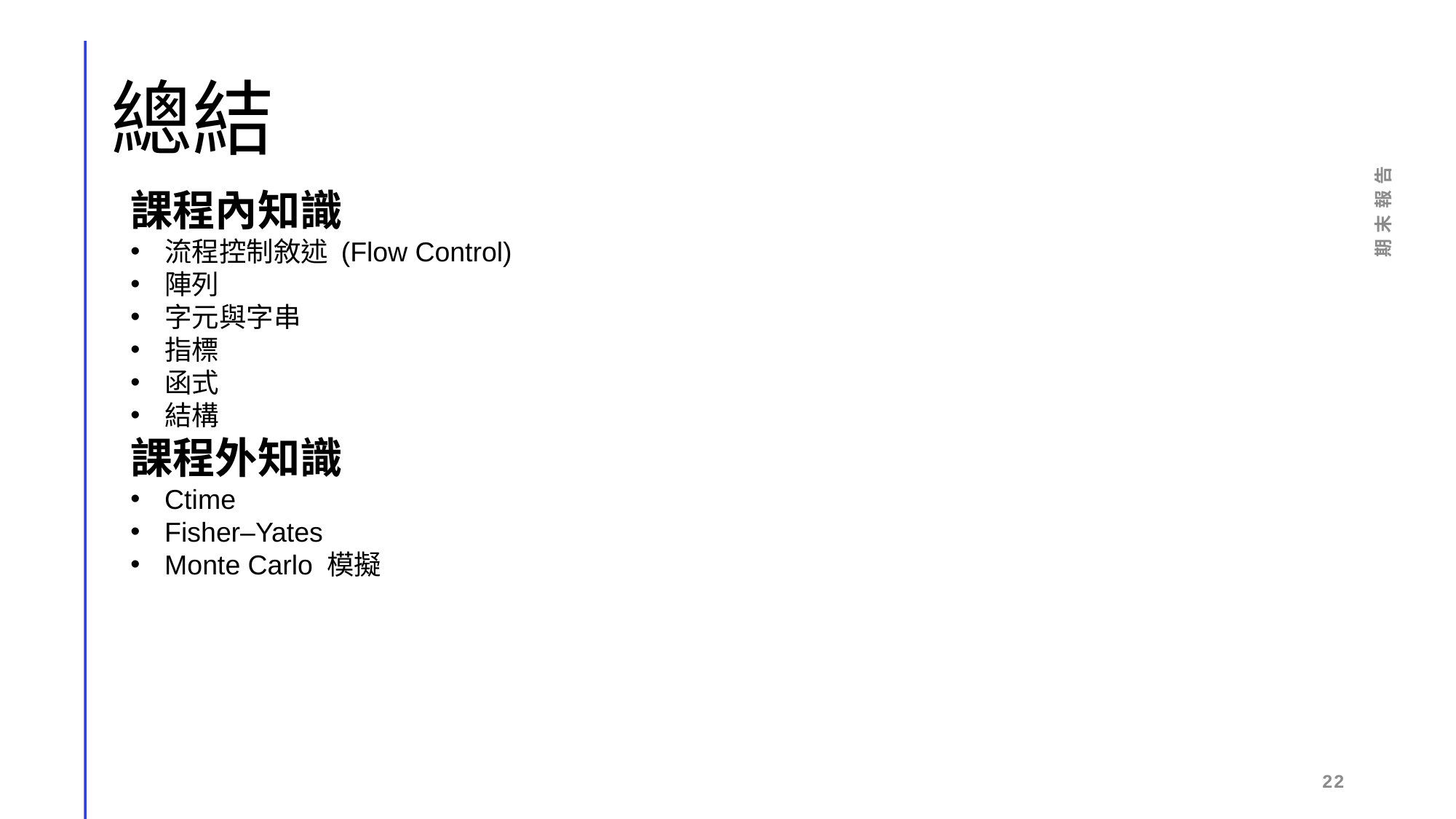

# 總結
課程內知識
流程控制敘述 (Flow Control)
陣列
字元與字串
指標
函式
結構
課程外知識
Ctime
Fisher–Yates
Monte Carlo 模擬

期末報告
22